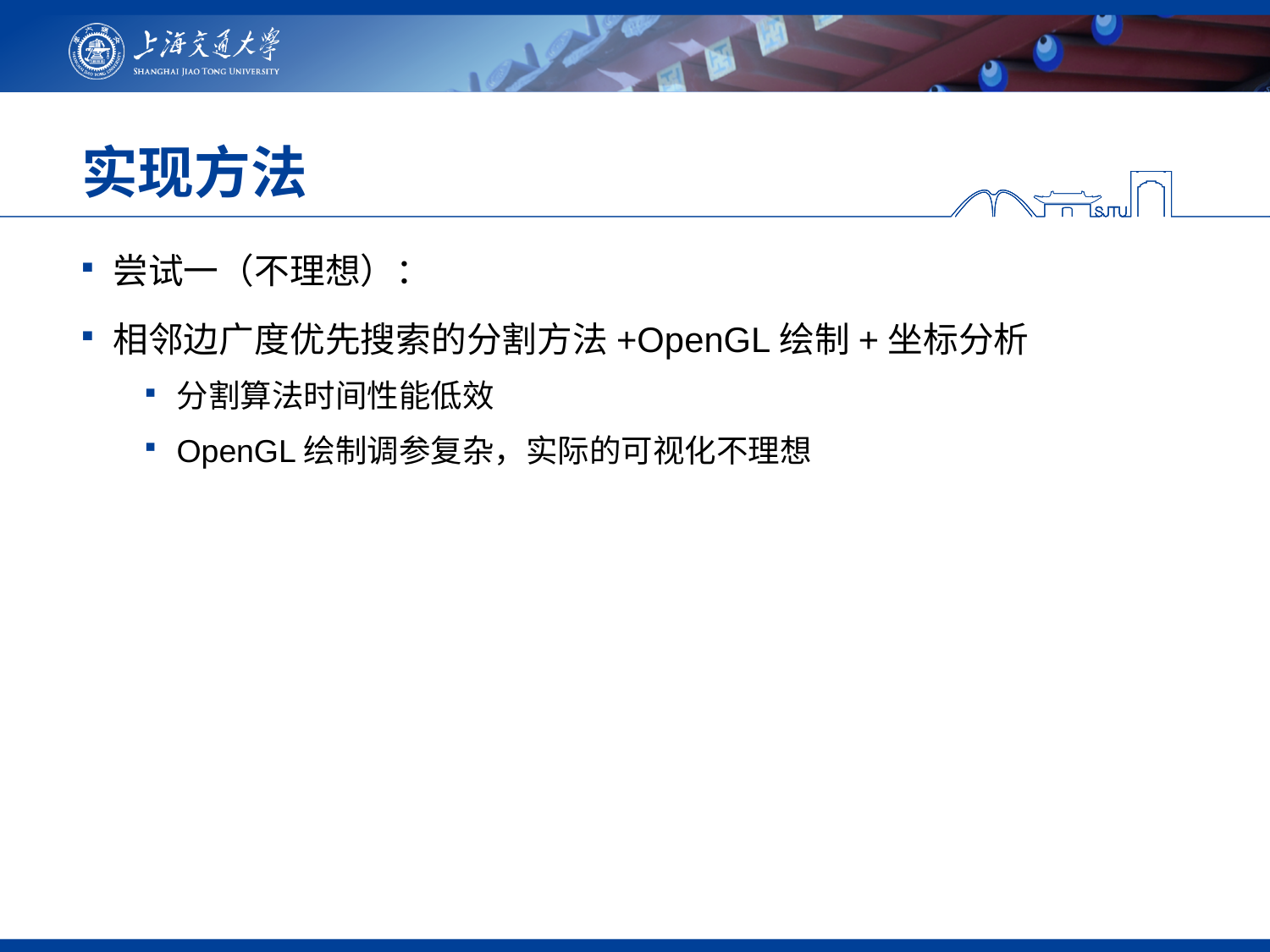

# 实现方法
尝试一（不理想）：
相邻边广度优先搜索的分割方法+OpenGL绘制+坐标分析
分割算法时间性能低效
OpenGL绘制调参复杂，实际的可视化不理想